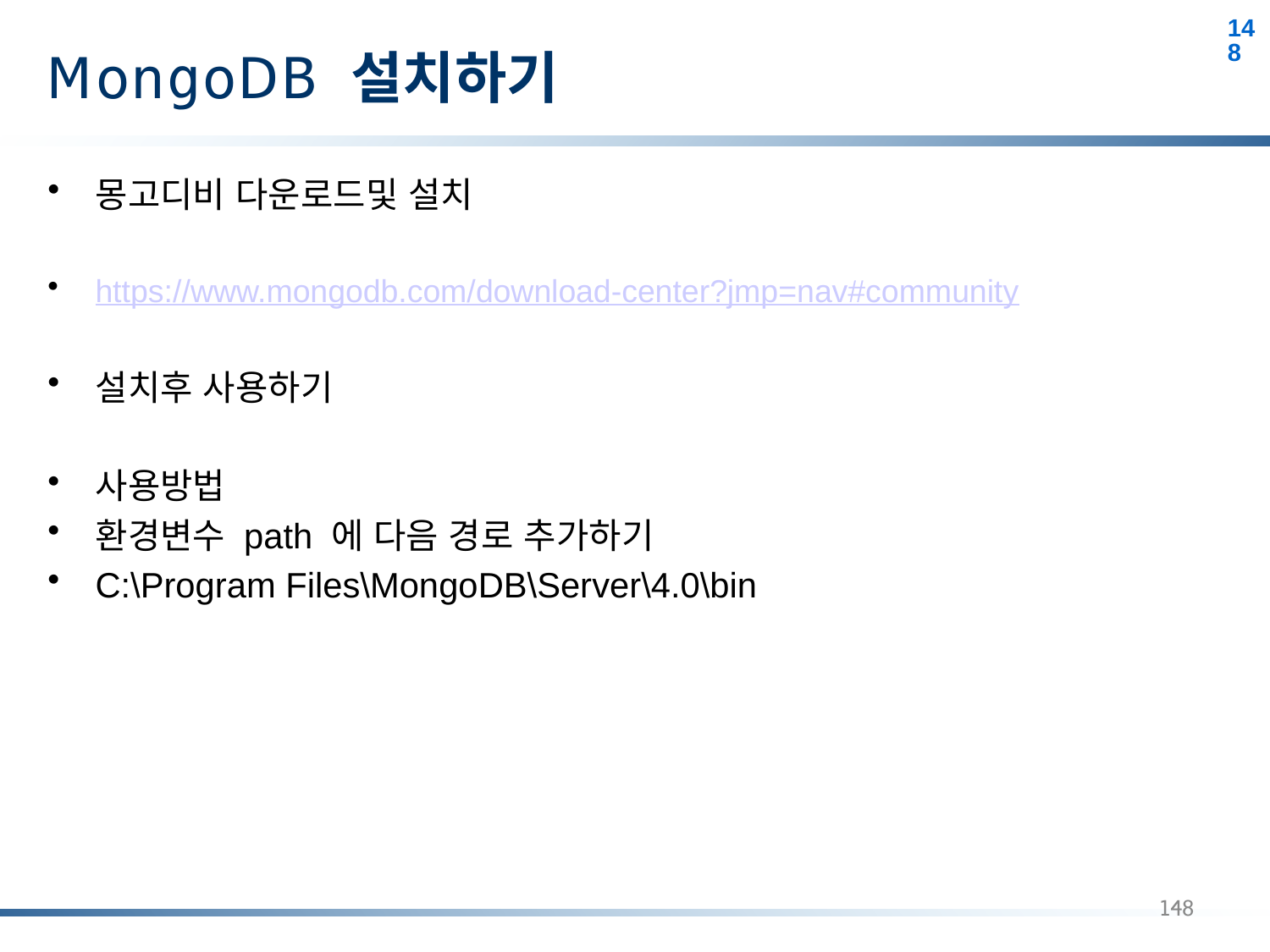

# MongoDB 설치하기
몽고디비 다운로드및 설치

https://www.mongodb.com/download-center?jmp=nav#community

설치후 사용하기

사용방법
환경변수 path 에 다음 경로 추가하기
C:\Program Files\MongoDB\Server\4.0\bin

148